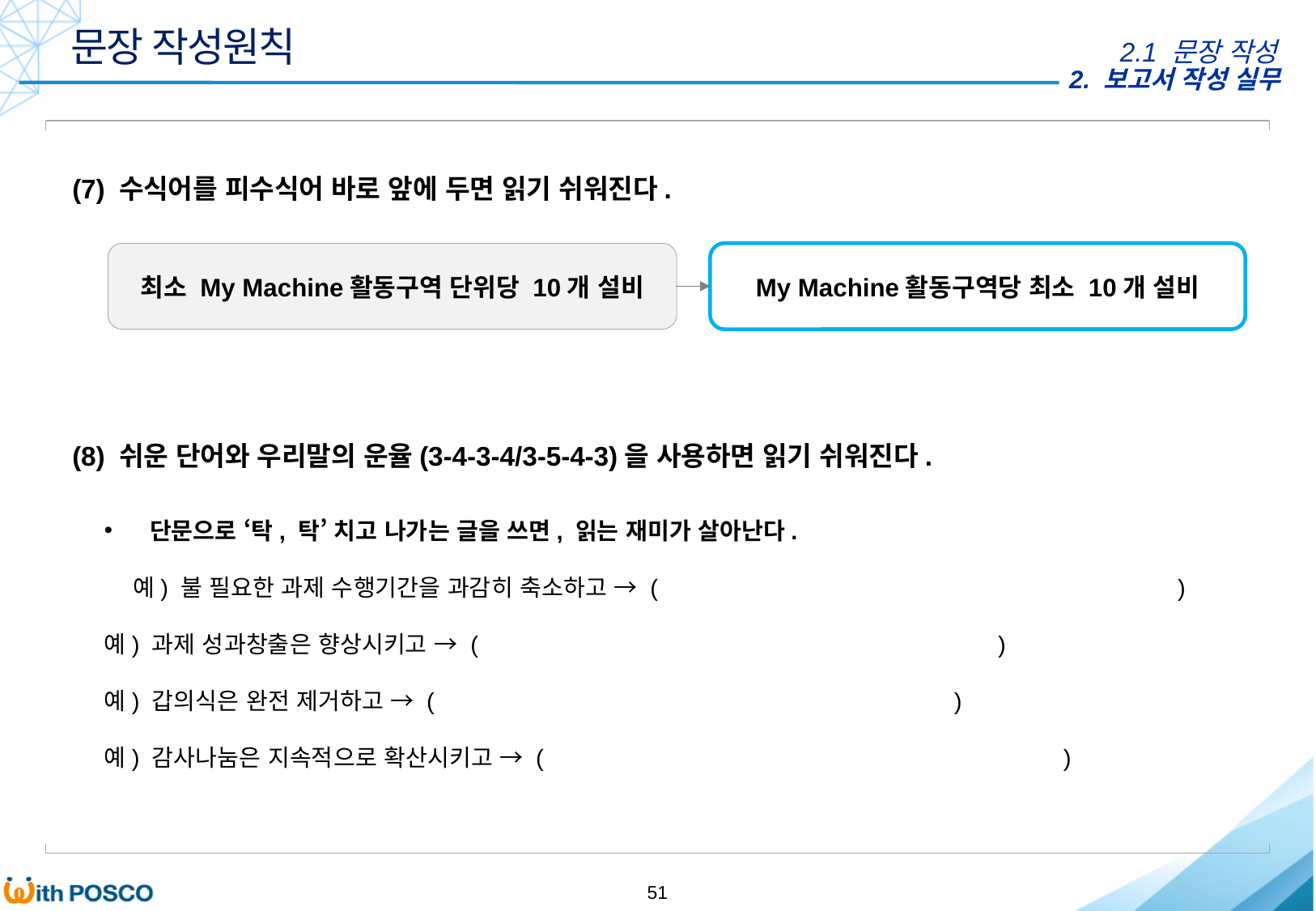

문장 작성원칙
2.1 문장 작성
(7) 수식어를 피수식어 바로 앞에 두면 읽기 쉬워진다.
최소 My Machine활동구역 단위당 10개 설비
My Machine활동구역당 최소 10개 설비
(8) 쉬운 단어와 우리말의 운율(3-4-3-4/3-5-4-3)을 사용하면 읽기 쉬워진다.
  단문으로 ‘탁, 탁’ 치고 나가는 글을 쓰면, 읽는 재미가 살아난다.
예) 불 필요한 과제 수행기간을 과감히 축소하고 → (                                                                              )
예) 과제 성과창출은 향상시키고 → (                                                                              )
예) 갑의식은 완전 제거하고 → (                                                                              )
예) 감사나눔은 지속적으로 확산시키고 → (                                                                              )